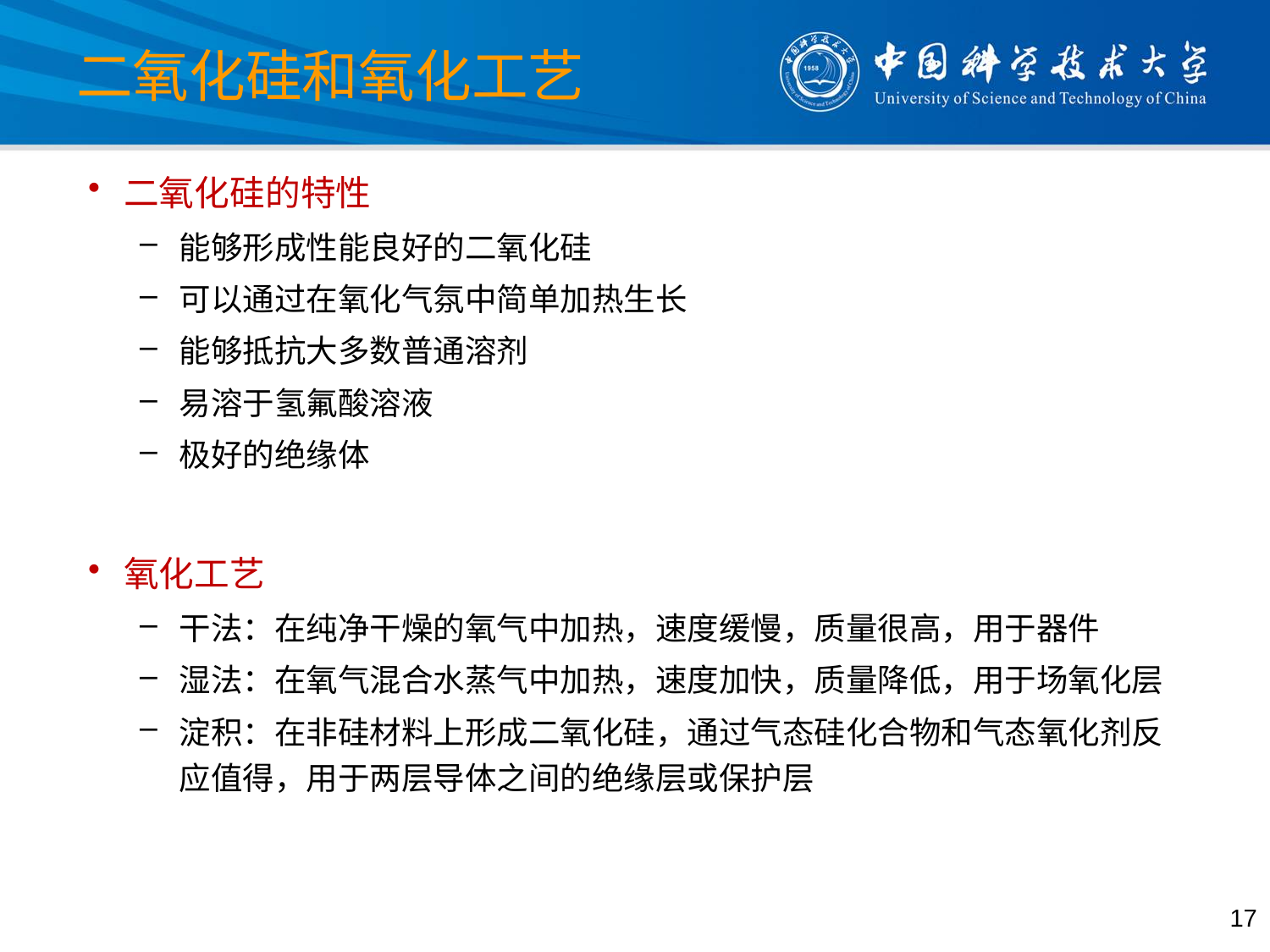

# 二氧化硅和氧化工艺
二氧化硅的特性
能够形成性能良好的二氧化硅
可以通过在氧化气氛中简单加热生长
能够抵抗大多数普通溶剂
易溶于氢氟酸溶液
极好的绝缘体

氧化工艺
干法：在纯净干燥的氧气中加热，速度缓慢，质量很高，用于器件
湿法：在氧气混合水蒸气中加热，速度加快，质量降低，用于场氧化层
淀积：在非硅材料上形成二氧化硅，通过气态硅化合物和气态氧化剂反应值得，用于两层导体之间的绝缘层或保护层
17